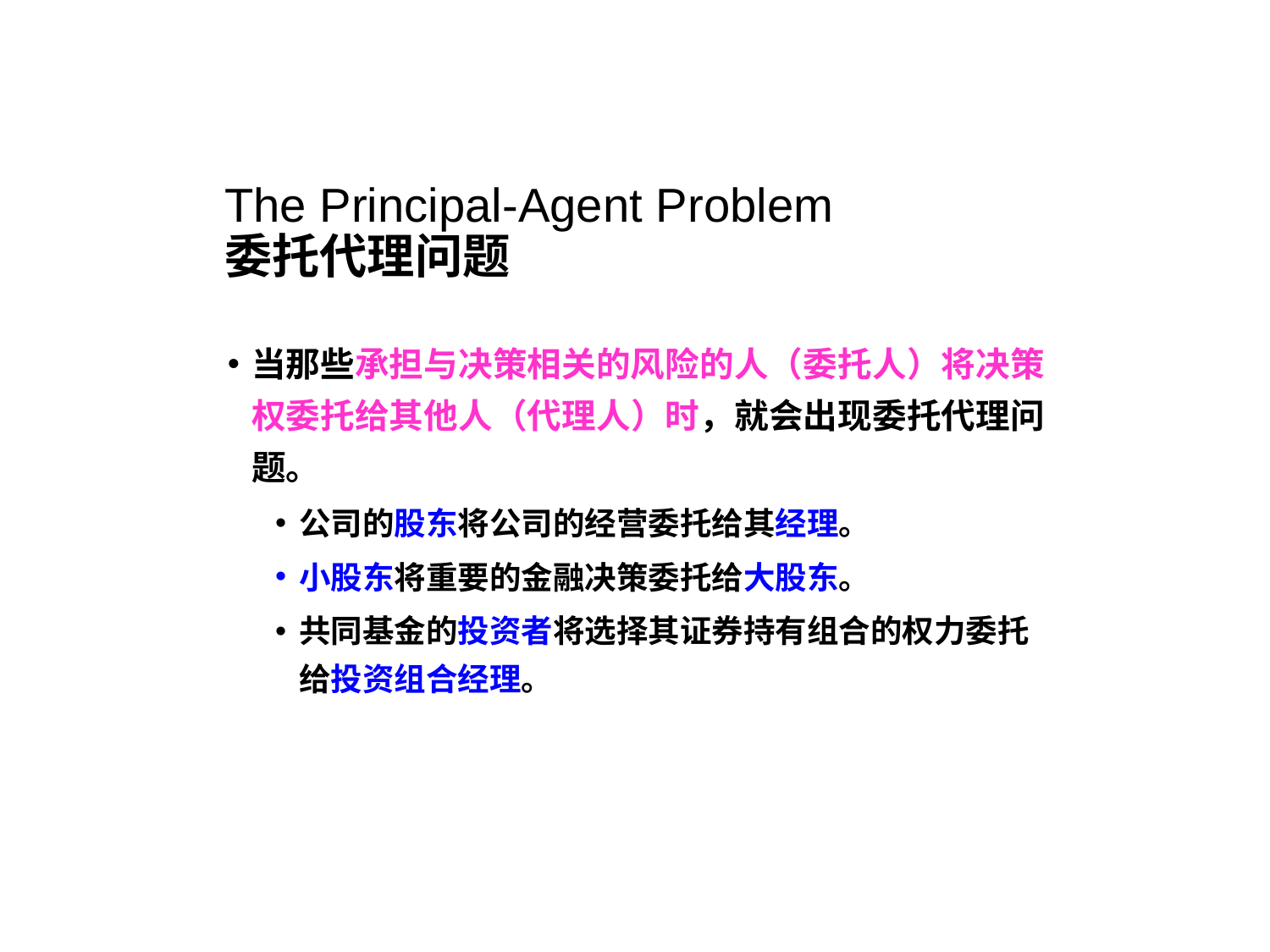

# The Principal-Agent Problem 委托代理问题
当那些承担与决策相关的风险的人（委托人）将决策权委托给其他人（代理人）时，就会出现委托代理问题。
公司的股东将公司的经营委托给其经理。
小股东将重要的金融决策委托给大股东。
共同基金的投资者将选择其证券持有组合的权力委托给投资组合经理。